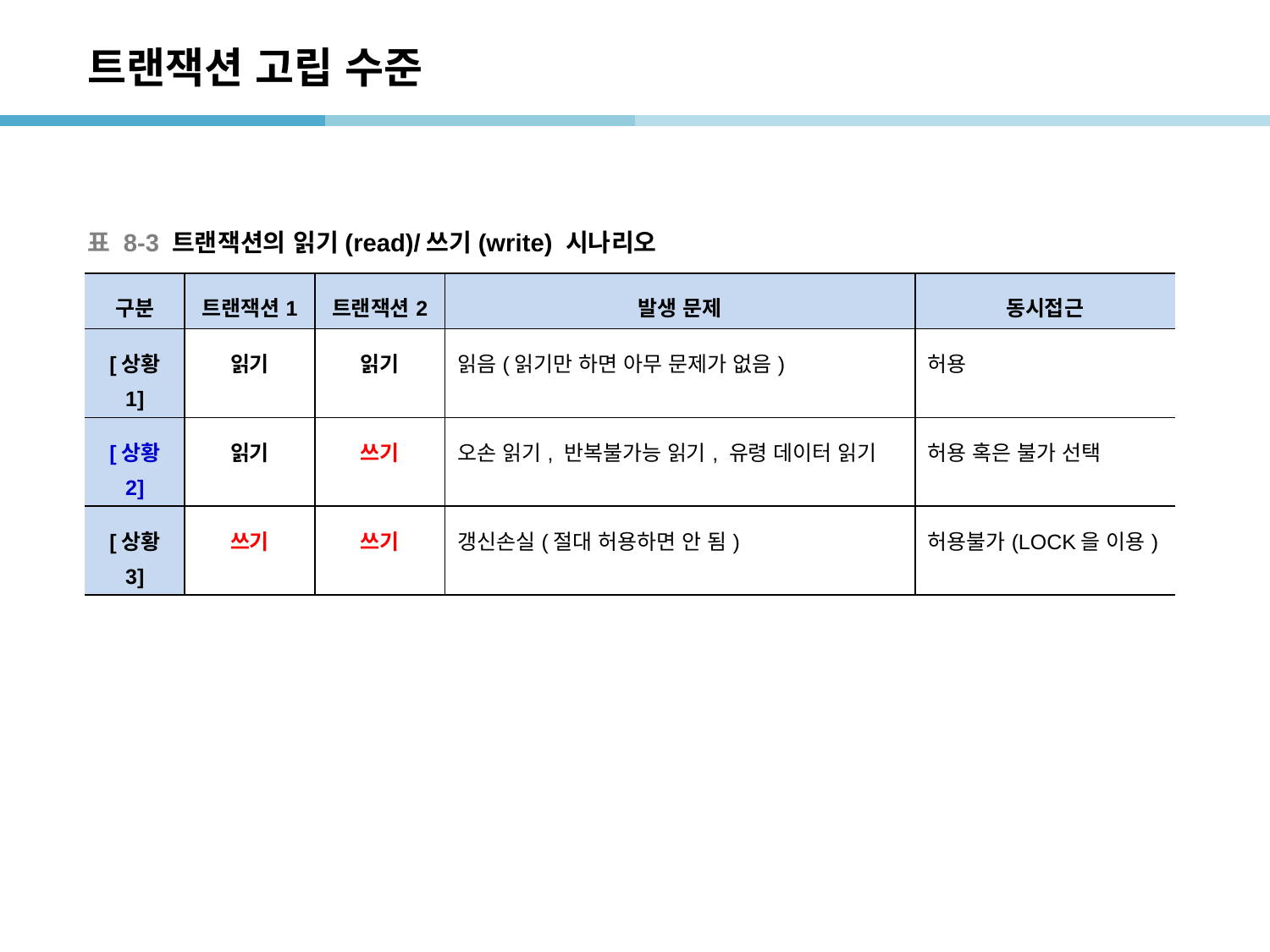

# 트랜잭션 고립 수준
표 8-3 트랜잭션의 읽기(read)/쓰기(write) 시나리오
| 구분 | 트랜잭션1 | 트랜잭션2 | 발생 문제 | 동시접근 |
| --- | --- | --- | --- | --- |
| [상황 1] | 읽기 | 읽기 | 읽음(읽기만 하면 아무 문제가 없음) | 허용 |
| [상황 2] | 읽기 | 쓰기 | 오손 읽기, 반복불가능 읽기, 유령 데이터 읽기 | 허용 혹은 불가 선택 |
| [상황 3] | 쓰기 | 쓰기 | 갱신손실(절대 허용하면 안 됨) | 허용불가(LOCK을 이용) |